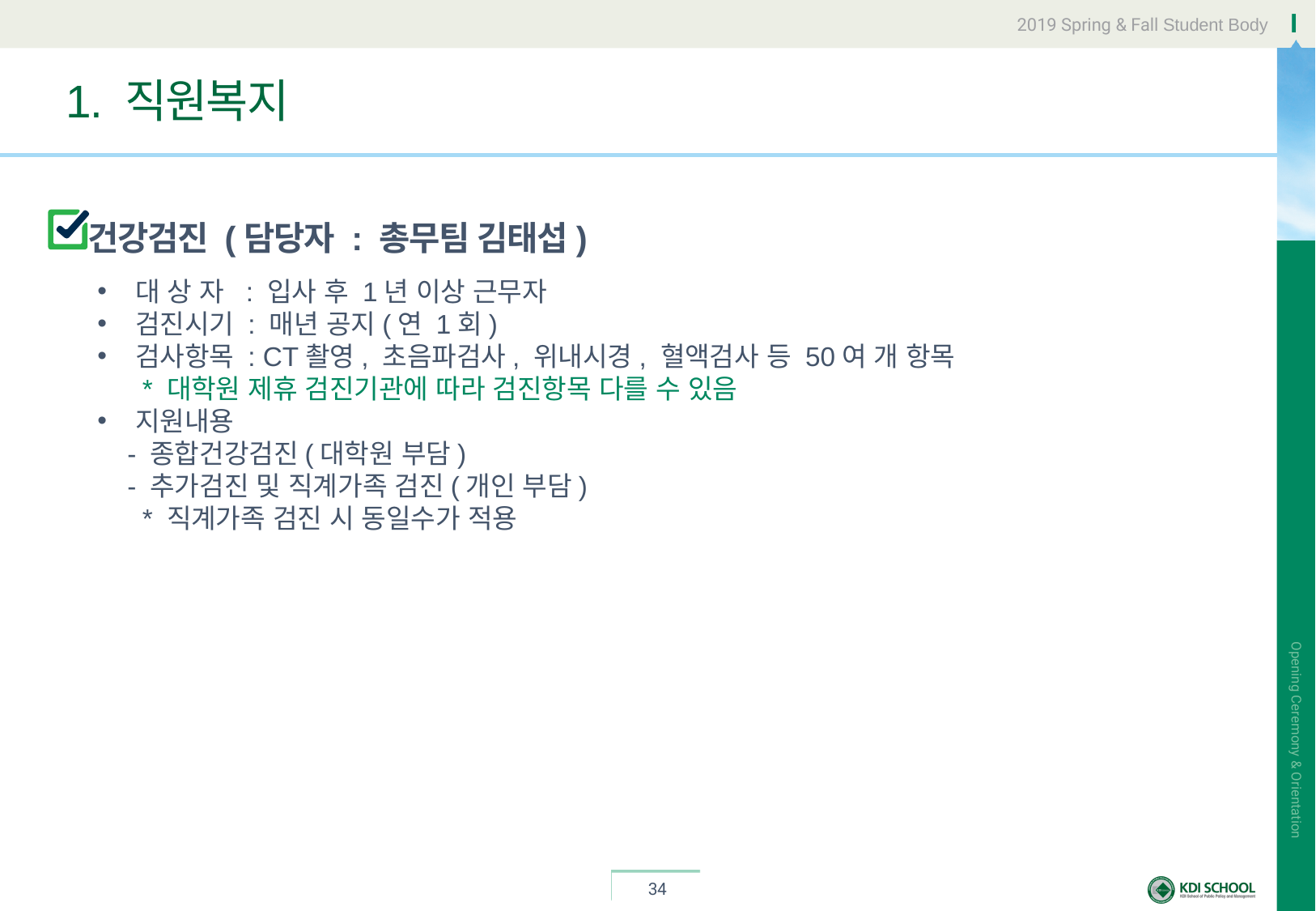

# 1. 직원복지
건강검진 (담당자 : 총무팀 김태섭)

대 상 자  : 입사 후 1년 이상 근무자
검진시기 : 매년 공지(연 1회)
검사항목 : CT촬영, 초음파검사, 위내시경, 혈액검사 등 50여 개 항목
      * 대학원 제휴 검진기관에 따라 검진항목 다를 수 있음
지원내용
    - 종합건강검진(대학원 부담)
    - 추가검진 및 직계가족 검진(개인 부담)
      * 직계가족 검진 시 동일수가 적용